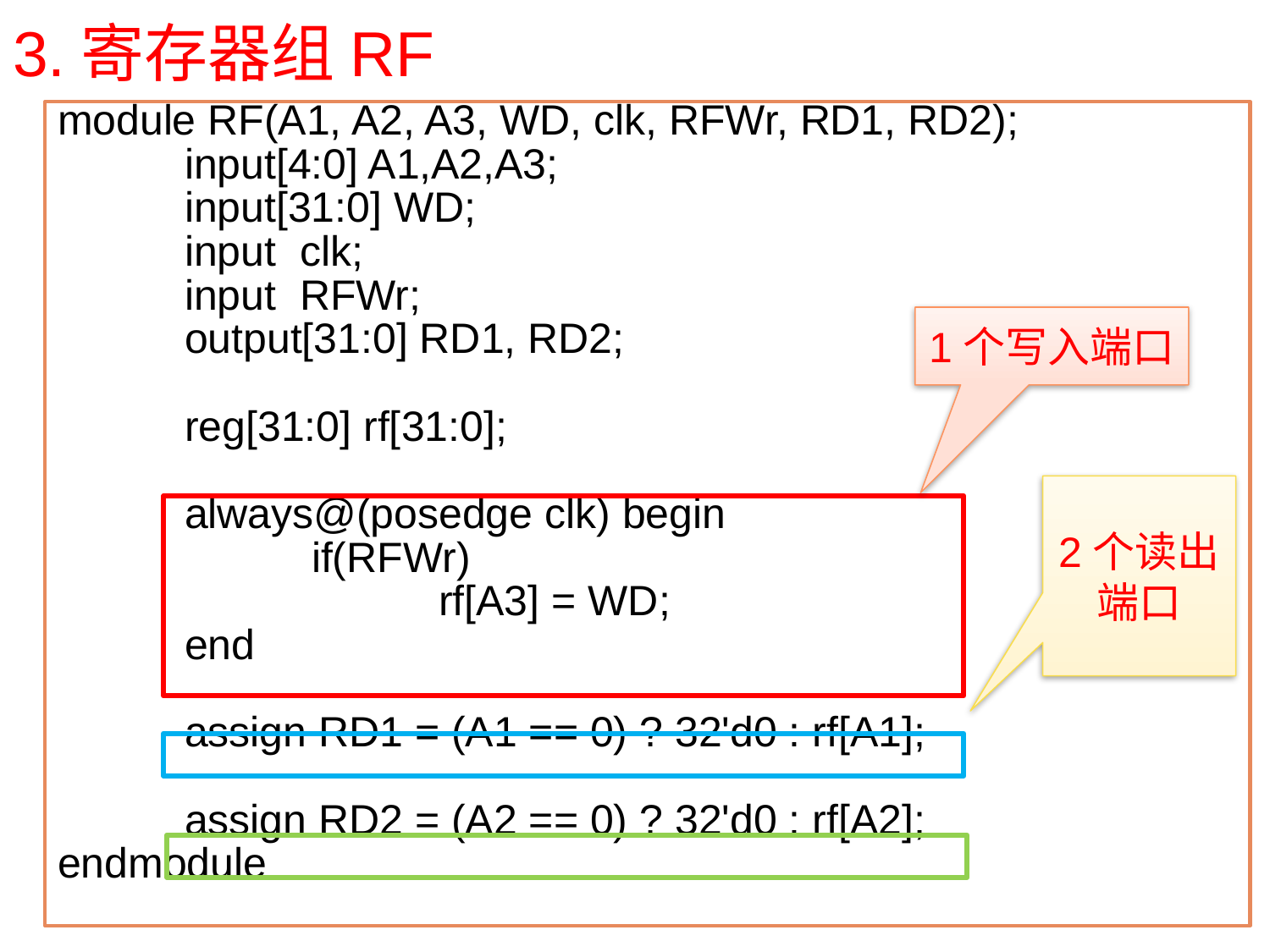

# 3.寄存器组RF
module RF(A1, A2, A3, WD, clk, RFWr, RD1, RD2);
	input[4:0] A1,A2,A3;
	input[31:0] WD;
	input  clk;
	input  RFWr;
	output[31:0] RD1, RD2;

	reg[31:0] rf[31:0];

	always@(posedge clk) begin
		if(RFWr)
			rf[A3] = WD;
	end

	assign RD1 = (A1 == 0) ? 32'd0 : rf[A1];

	assign RD2 = (A2 == 0) ? 32'd0 : rf[A2];
endmodule

1个写入端口
2个读出端口